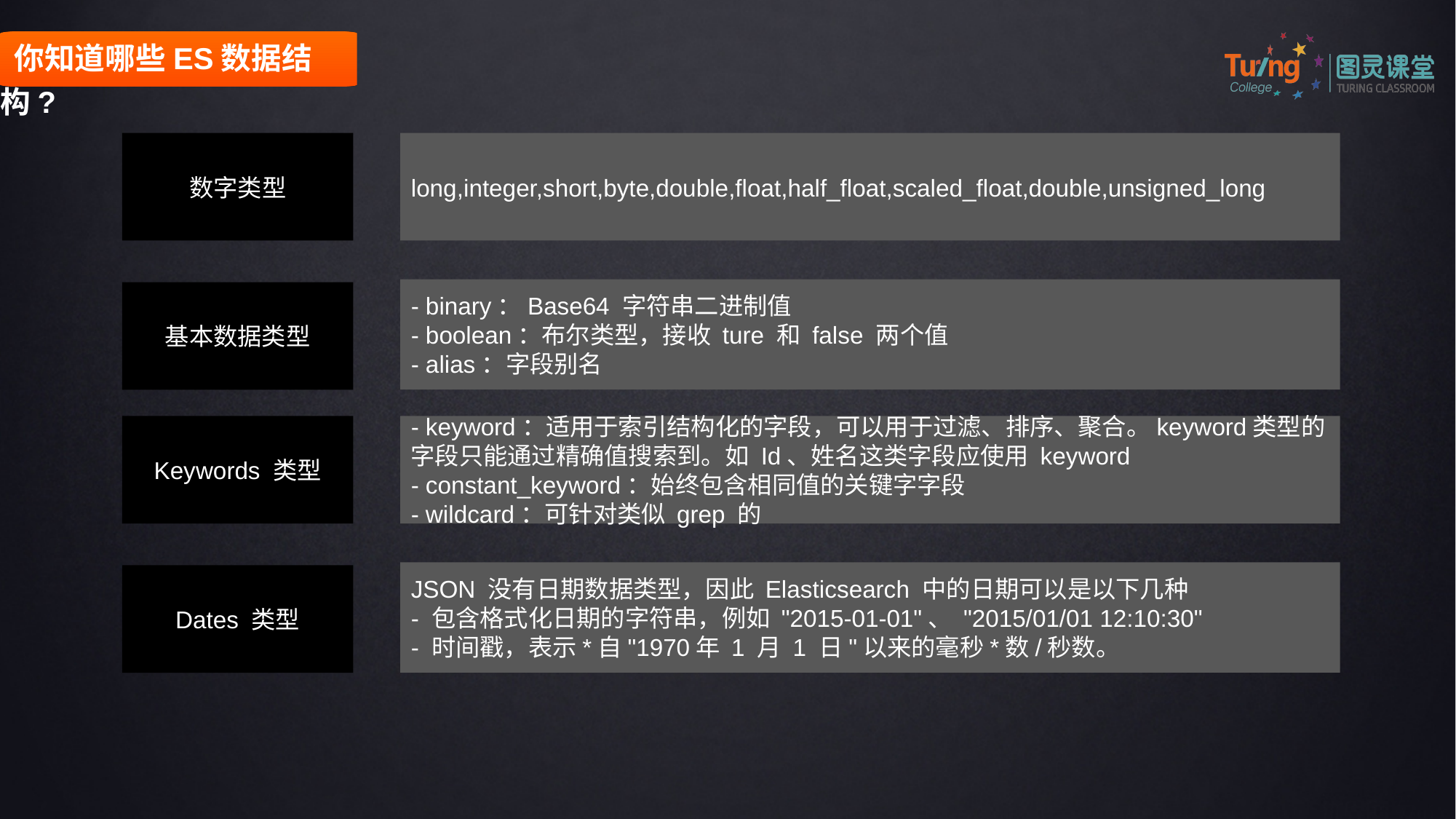

你知道哪些ES数据结构?
数字类型
long,integer,short,byte,double,float,half_float,scaled_float,double,unsigned_long
- binary：Base64 字符串二进制值
- boolean：布尔类型，接收 ture 和 false 两个值
- alias：字段别名
基本数据类型
Keywords 类型
- keyword：适用于索引结构化的字段，可以用于过滤、排序、聚合。keyword类型的字段只能通过精确值搜索到。如 Id、姓名这类字段应使用 keyword
- constant_keyword：始终包含相同值的关键字字段
- wildcard：可针对类似 grep 的
JSON 没有日期数据类型，因此 Elasticsearch 中的日期可以是以下几种
- 包含格式化日期的字符串，例如 "2015-01-01"、 "2015/01/01 12:10:30"
- 时间戳，表示*自"1970年 1 月 1 日"以来的毫秒*数/秒数。
Dates 类型